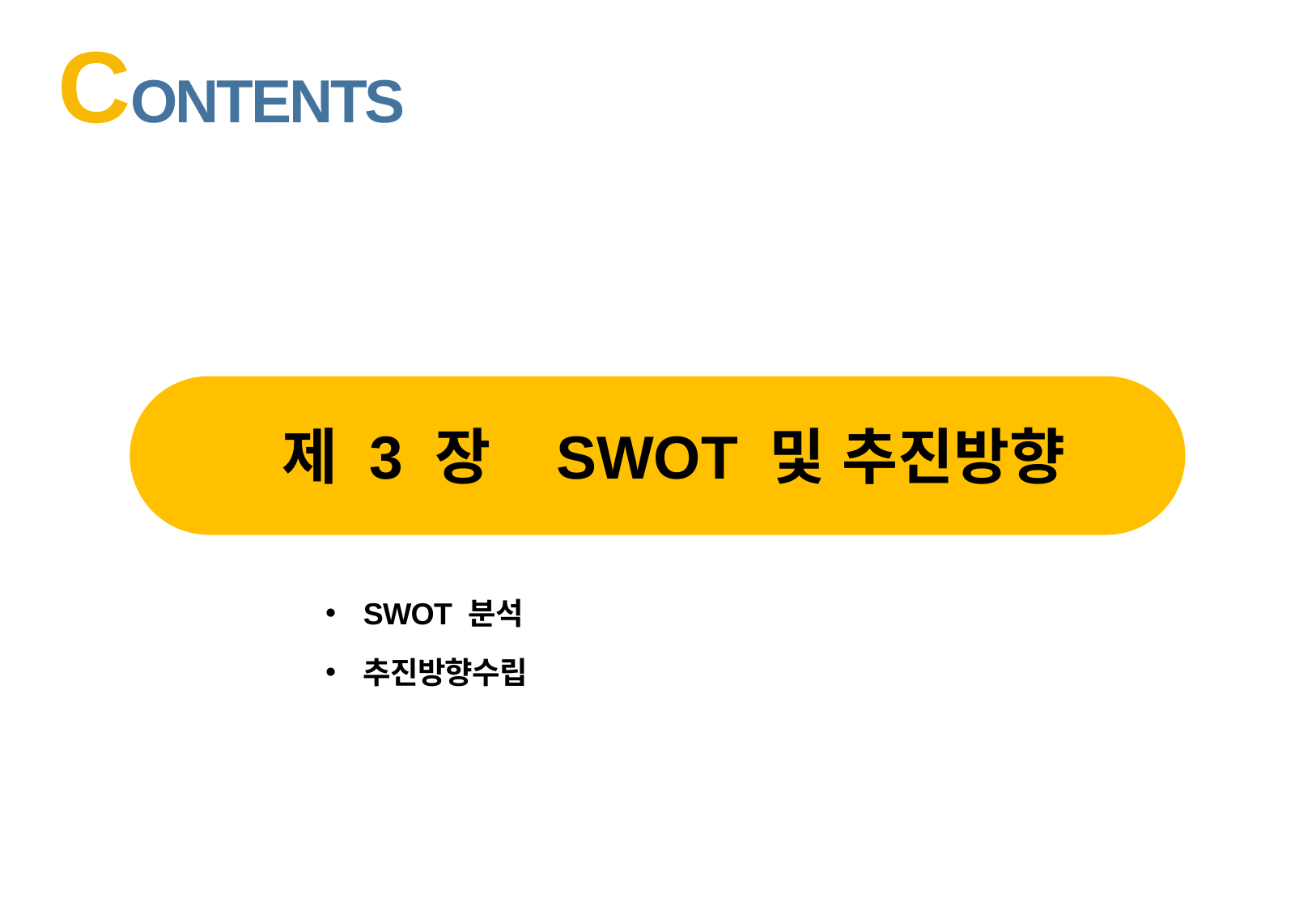

CONTENTS

제 3 장   SWOT 및 추진방향
SWOT 분석
추진방향수립